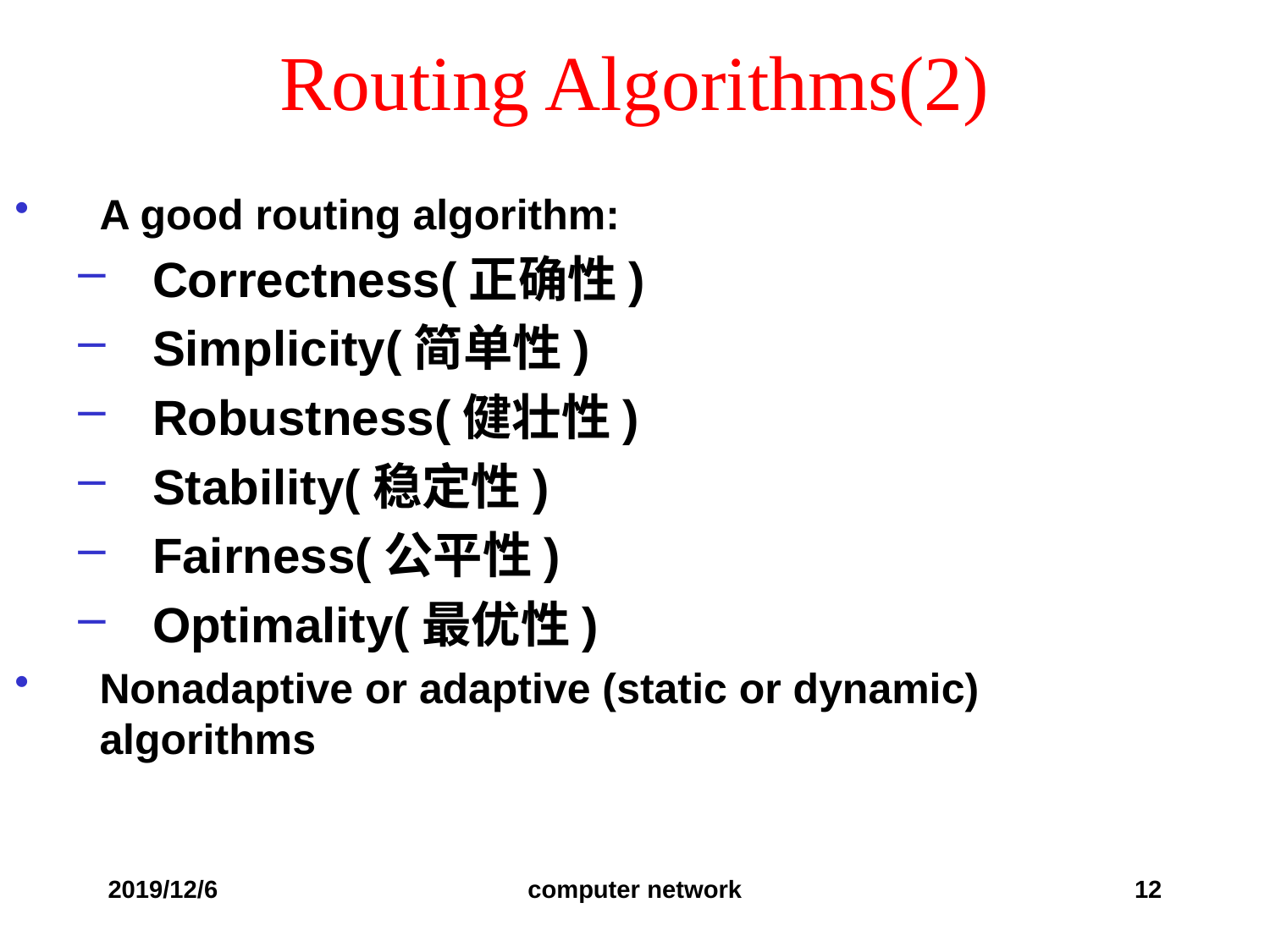

# Routing Algorithms(2)
A good routing algorithm:
Correctness(正确性)
Simplicity(简单性)
Robustness(健壮性)
Stability(稳定性)
Fairness(公平性)
Optimality(最优性)
Nonadaptive or adaptive (static or dynamic) algorithms
2019/12/6
computer network
12